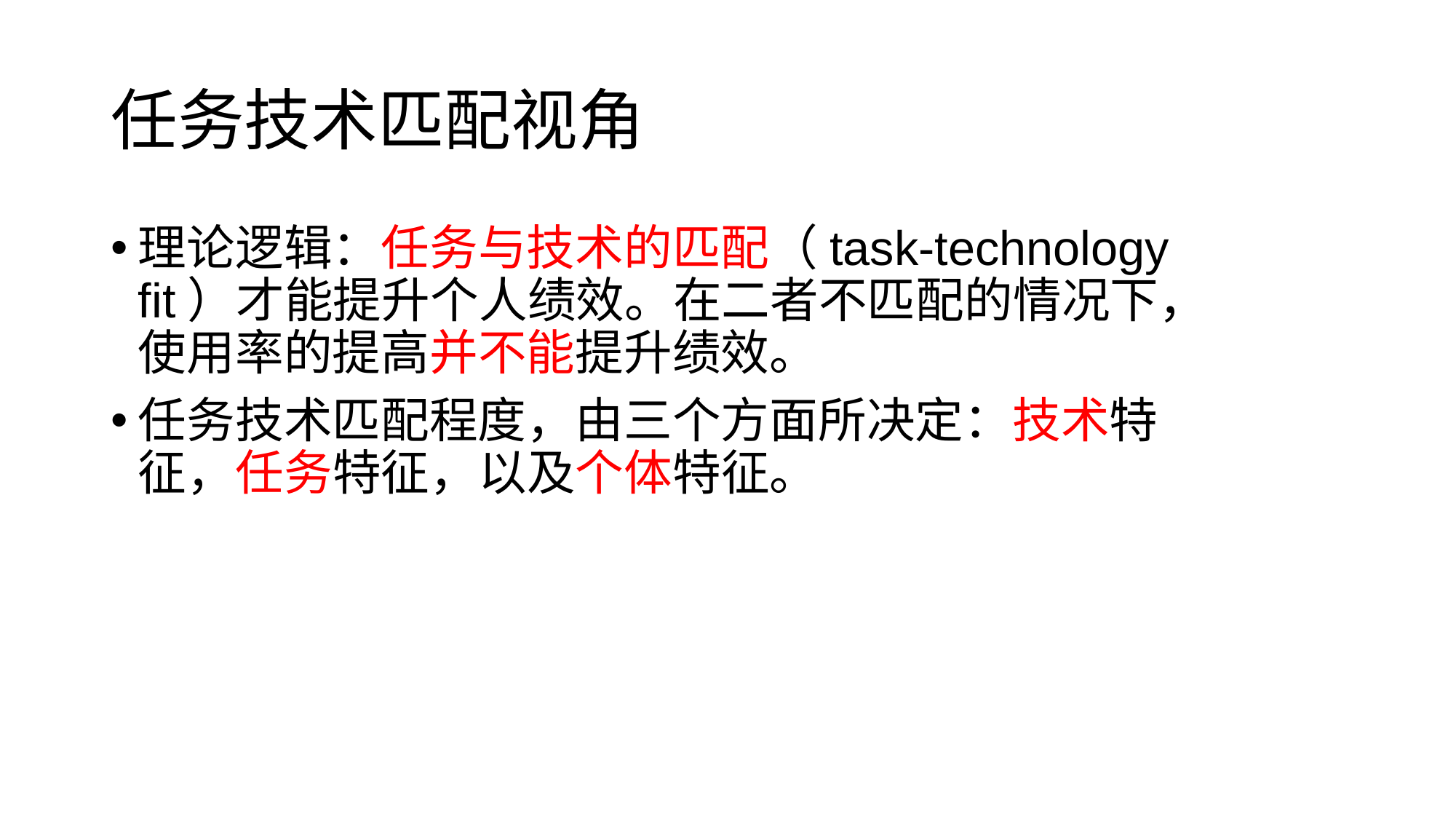

# 任务技术匹配视角
理论逻辑：任务与技术的匹配（task-technology fit）才能提升个人绩效。在二者不匹配的情况下，使用率的提高并不能提升绩效。
任务技术匹配程度，由三个方面所决定：技术特征，任务特征，以及个体特征。